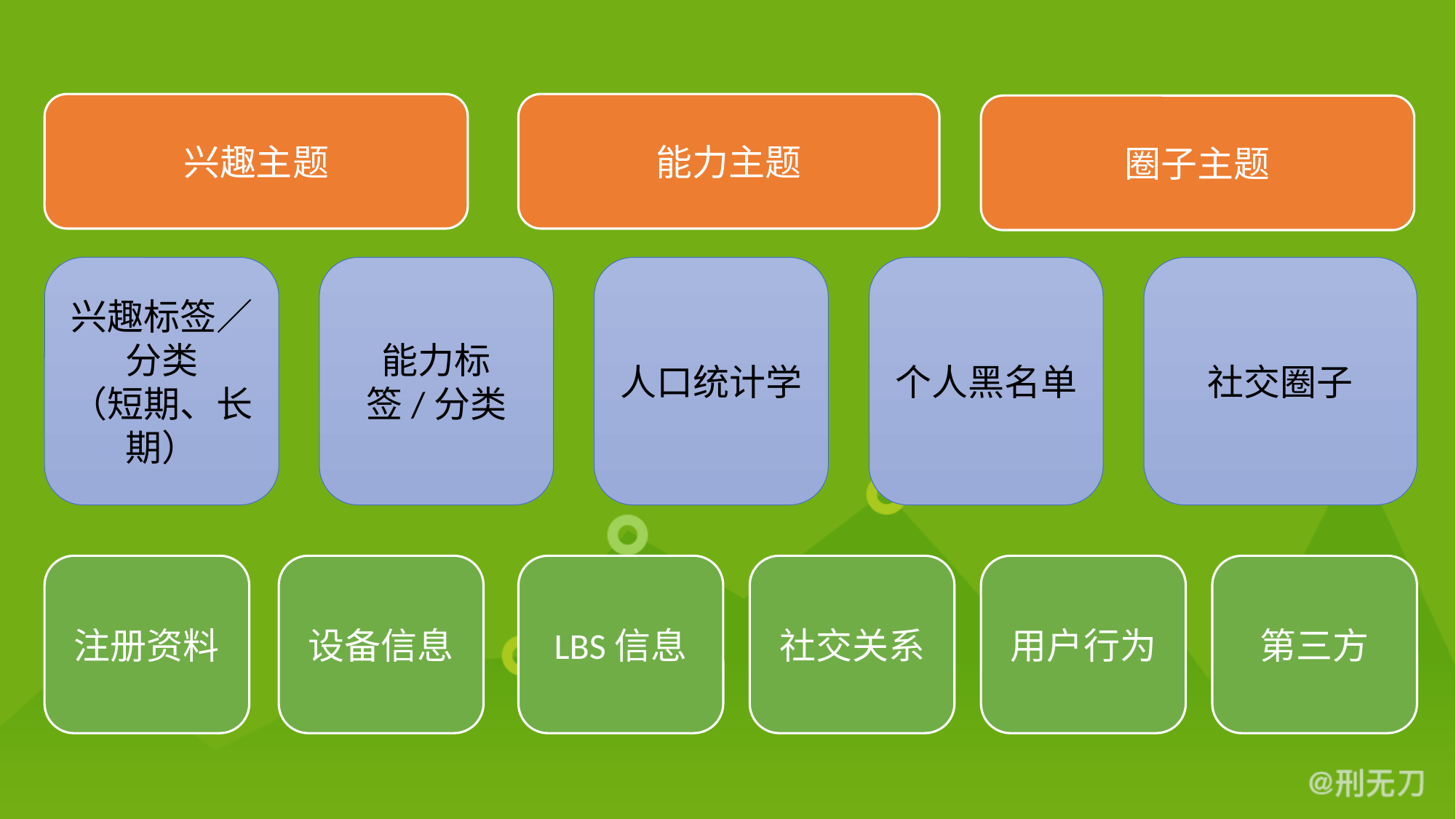

兴趣主题
能力主题
圈子主题
兴趣标签／分类
（短期、长期）
能力标签/分类
人口统计学
个人黑名单
社交圈子
注册资料
设备信息
LBS信息
社交关系
用户行为
第三方